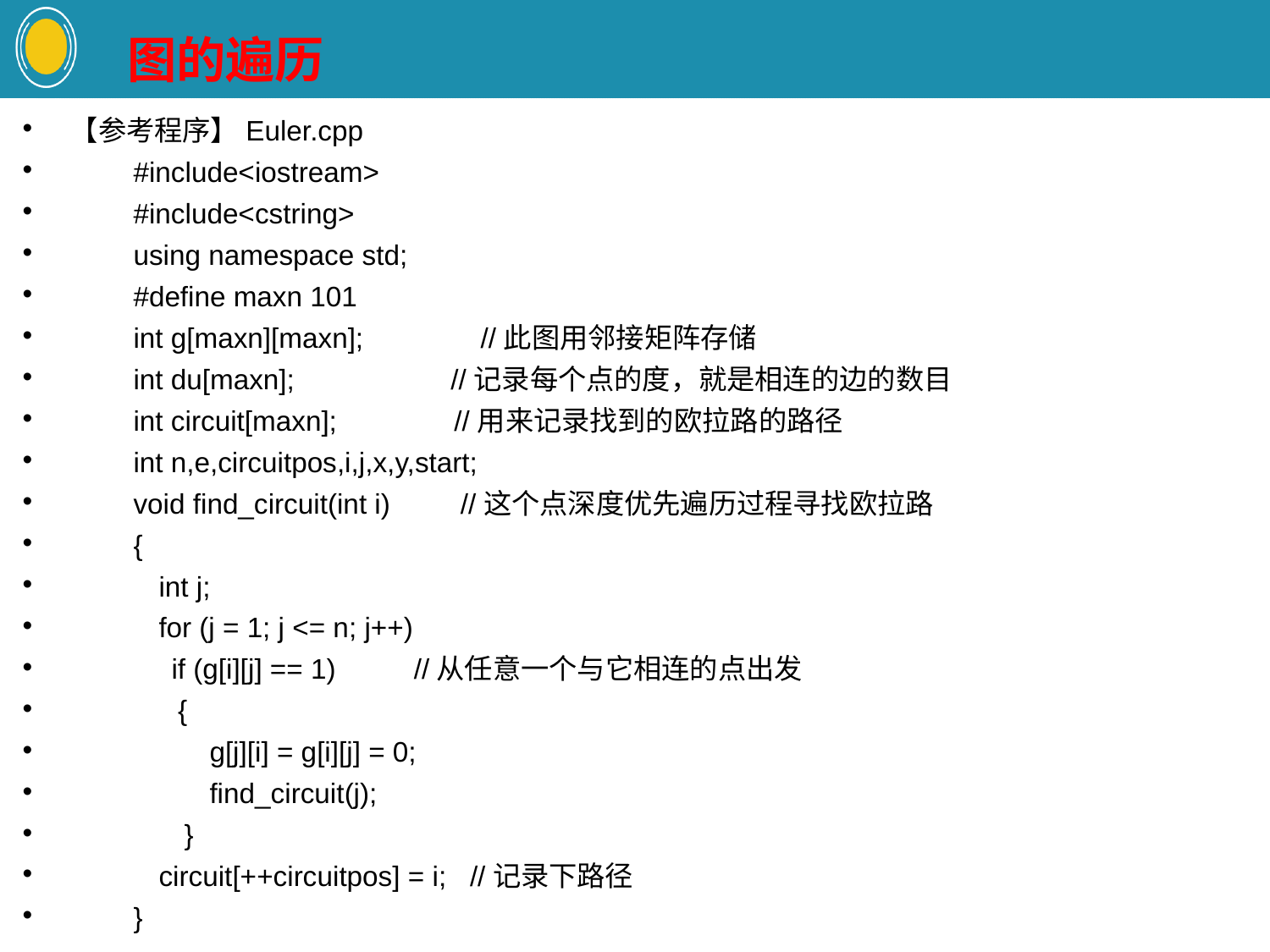

图的遍历
【参考程序】Euler.cpp
　　#include<iostream>
　　#include<cstring>
　　using namespace std;
　　#define maxn 101
　　int g[maxn][maxn];               //此图用邻接矩阵存储
　　int du[maxn];                    //记录每个点的度，就是相连的边的数目
　　int circuit[maxn];               //用来记录找到的欧拉路的路径
　　int n,e,circuitpos,i,j,x,y,start;
　　void find_circuit(int i)         //这个点深度优先遍历过程寻找欧拉路
　　{
　　    int j;
　　    for (j = 1; j <= n; j++)
　　      if (g[i][j] == 1)          //从任意一个与它相连的点出发
　　       {
　　            g[j][i] = g[i][j] = 0;
　　            find_circuit(j);
　　        }
　　    circuit[++circuitpos] = i;   //记录下路径
　　}